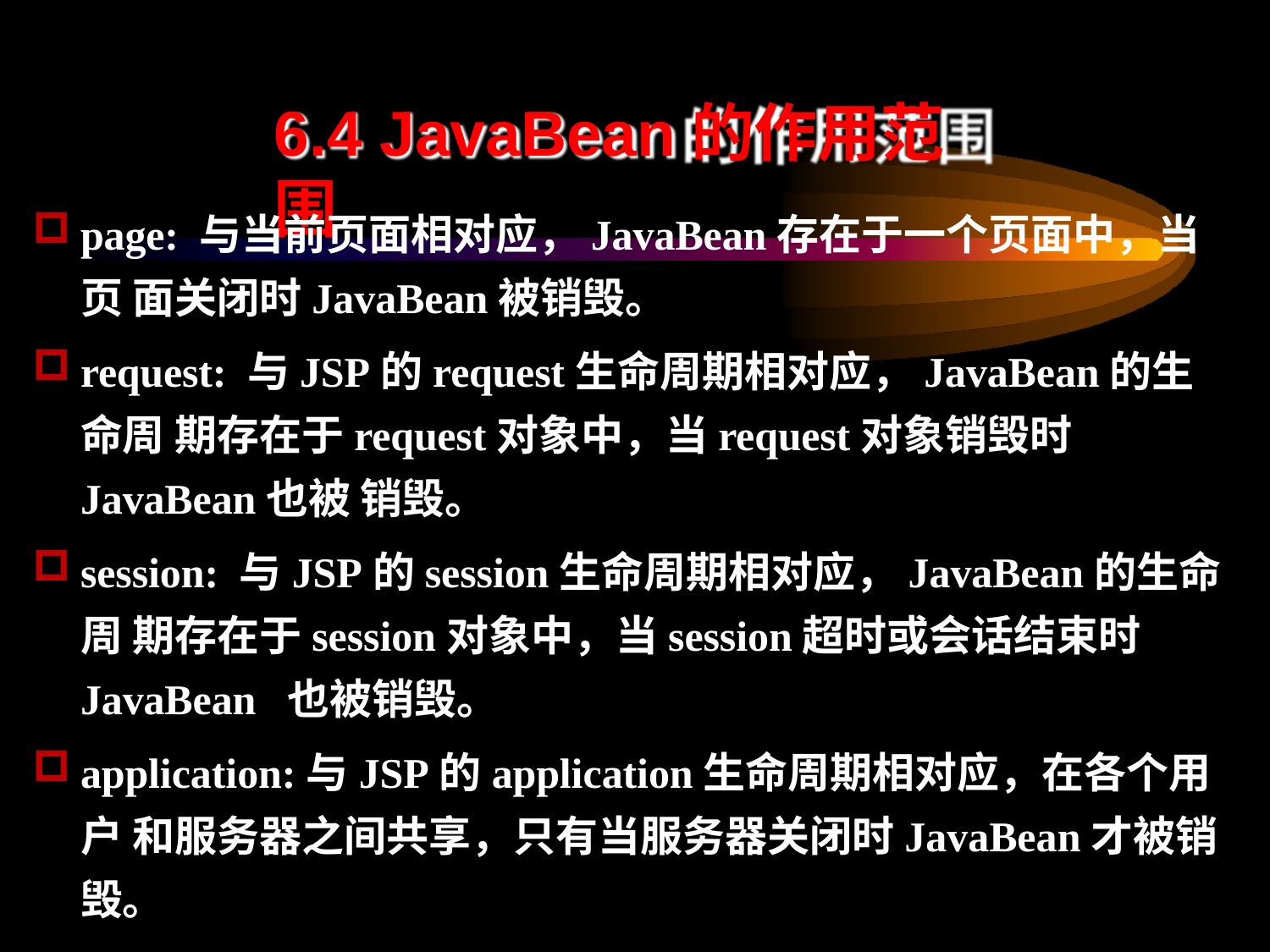

# 6.4 JavaBean的作用范围

page: 与当前页面相对应，JavaBean存在于一个页面中，当页 面关闭时JavaBean被销毁。
request: 与JSP的request生命周期相对应，JavaBean的生命周 期存在于request对象中，当request对象销毁时JavaBean也被 销毁。
session: 与JSP的session生命周期相对应，JavaBean的生命周 期存在于session对象中，当session超时或会话结束时JavaBean  也被销毁。
application:与JSP的application生命周期相对应，在各个用户 和服务器之间共享，只有当服务器关闭时JavaBean才被销毁。